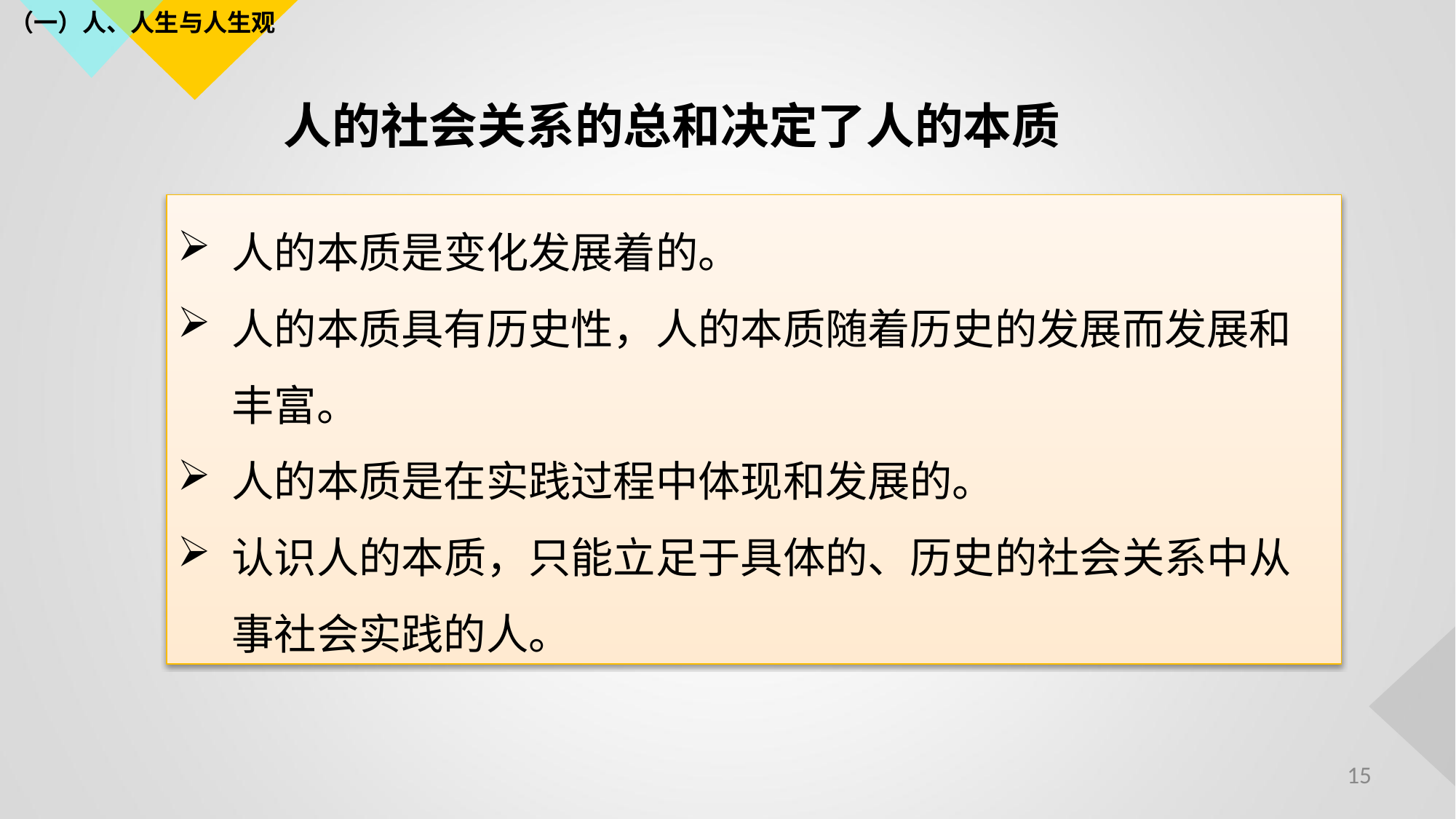

（一）人、人生与人生观
人的社会关系的总和决定了人的本质
人的本质是变化发展着的。
人的本质具有历史性，人的本质随着历史的发展而发展和丰富。
人的本质是在实践过程中体现和发展的。
认识人的本质，只能立足于具体的、历史的社会关系中从事社会实践的人。
15